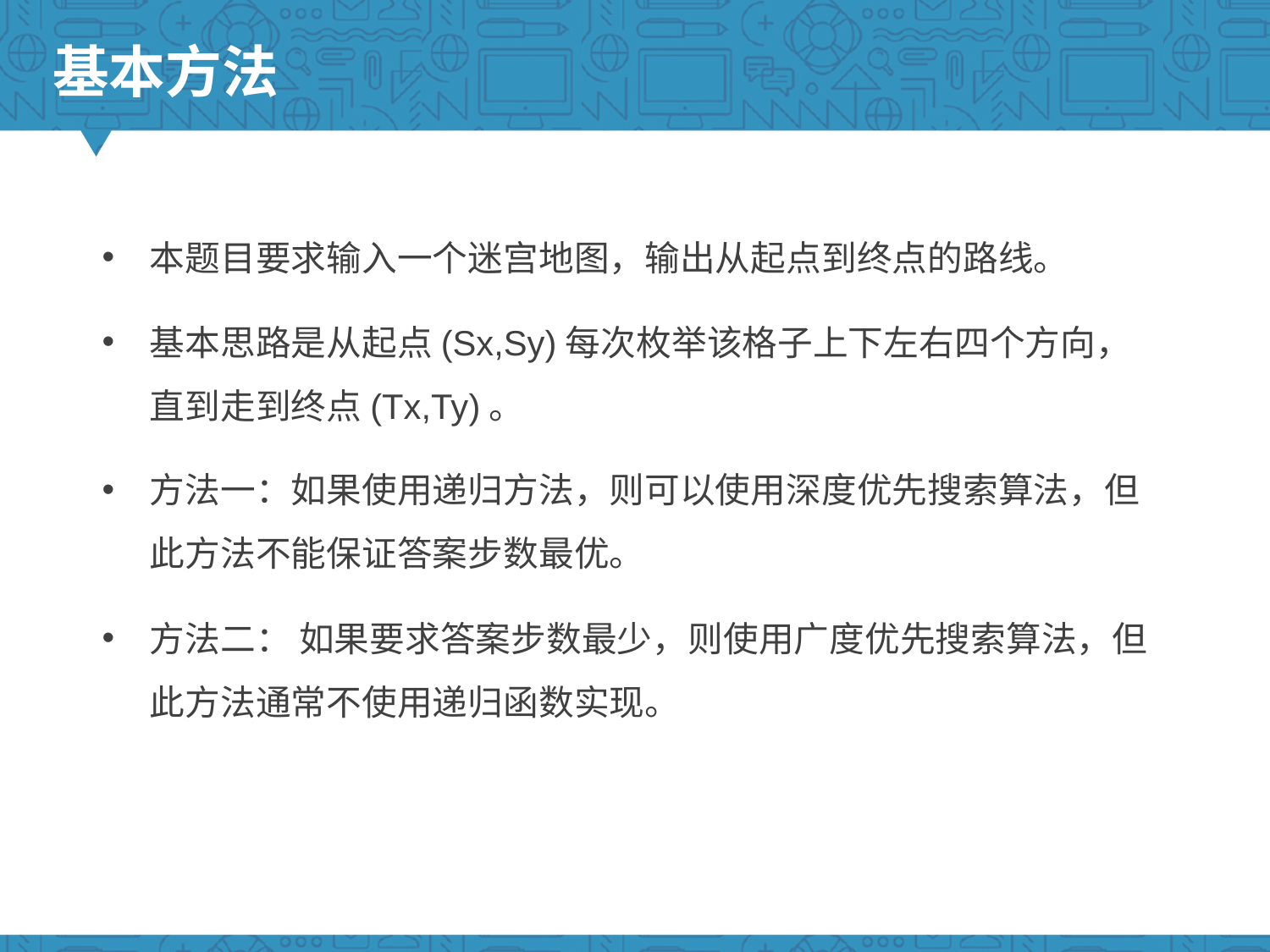

基本方法
9
本题目要求输入一个迷宫地图，输出从起点到终点的路线。
基本思路是从起点(Sx,Sy)每次枚举该格子上下左右四个方向，直到走到终点(Tx,Ty)。
方法一：如果使用递归方法，则可以使用深度优先搜索算法，但此方法不能保证答案步数最优。
方法二： 如果要求答案步数最少，则使用广度优先搜索算法，但此方法通常不使用递归函数实现。